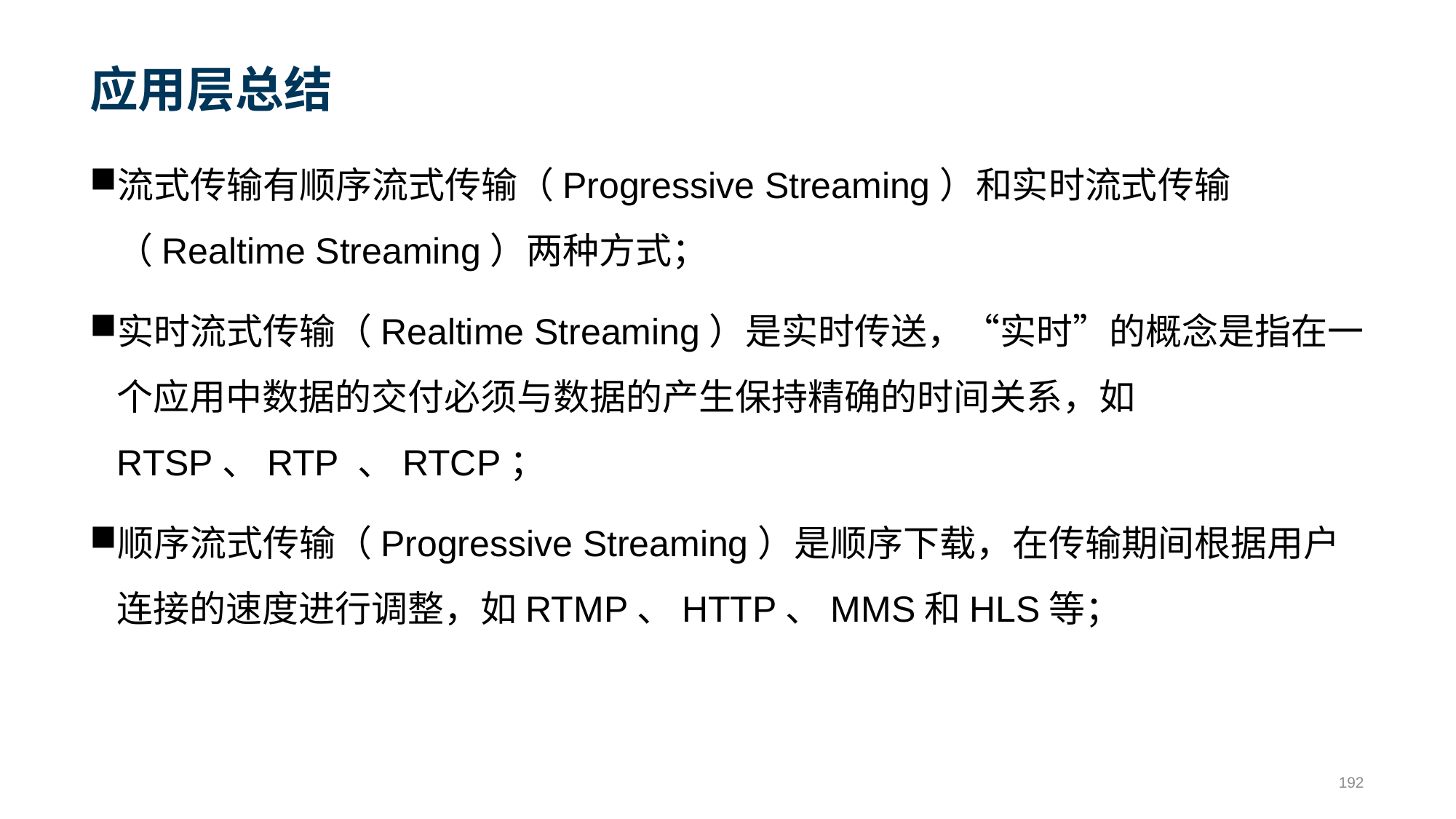

# 应用层总结
流式传输有顺序流式传输（Progressive Streaming）和实时流式传输（Realtime Streaming）两种方式；
实时流式传输（Realtime Streaming）是实时传送，“实时”的概念是指在一个应用中数据的交付必须与数据的产生保持精确的时间关系，如RTSP、RTP 、RTCP；
顺序流式传输（Progressive Streaming）是顺序下载，在传输期间根据用户连接的速度进行调整，如RTMP、HTTP、MMS和HLS等；
192